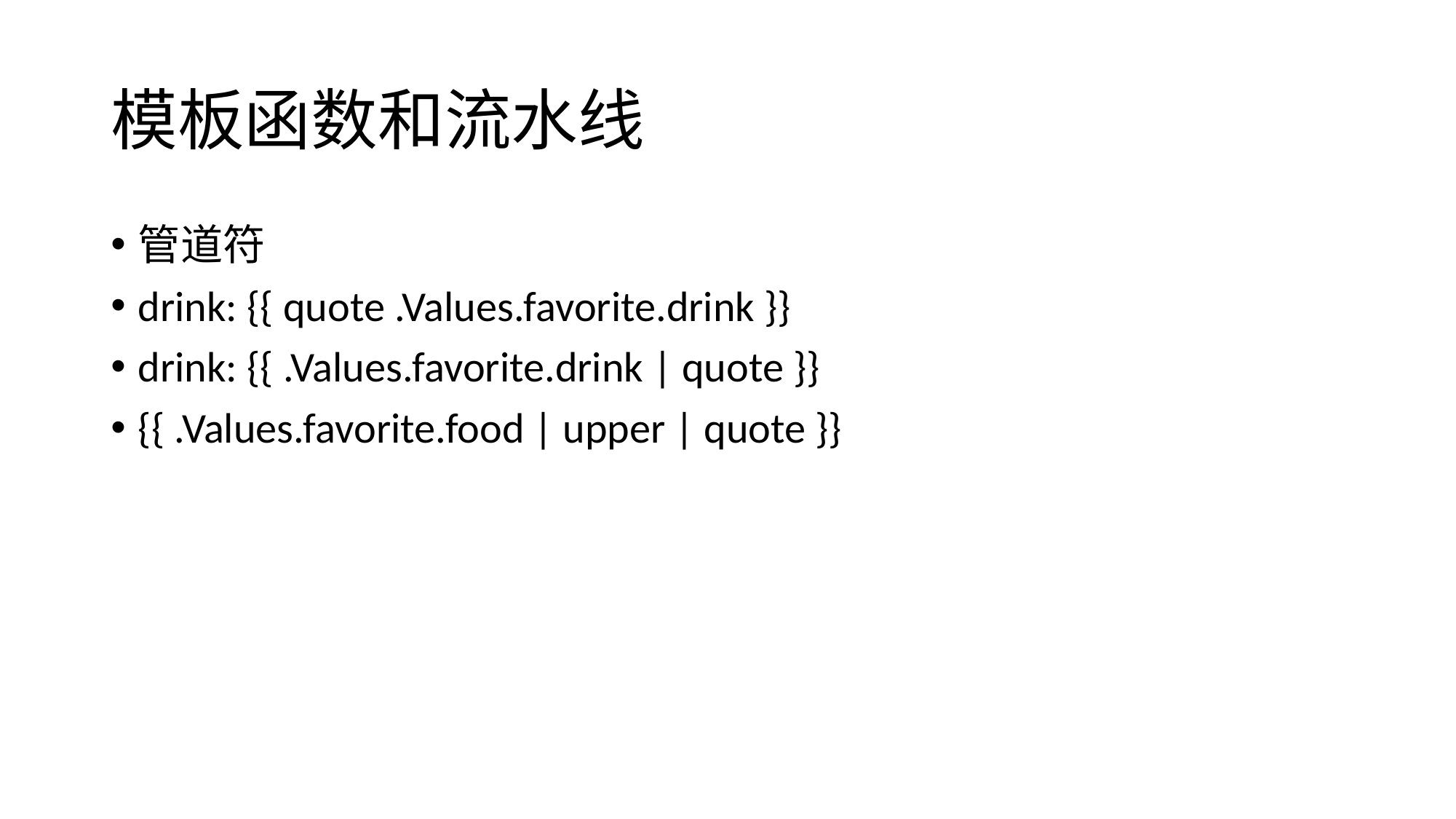

# 模板函数和流水线
管道符
drink: {{ quote .Values.favorite.drink }}
drink: {{ .Values.favorite.drink | quote }}
{{ .Values.favorite.food | upper | quote }}